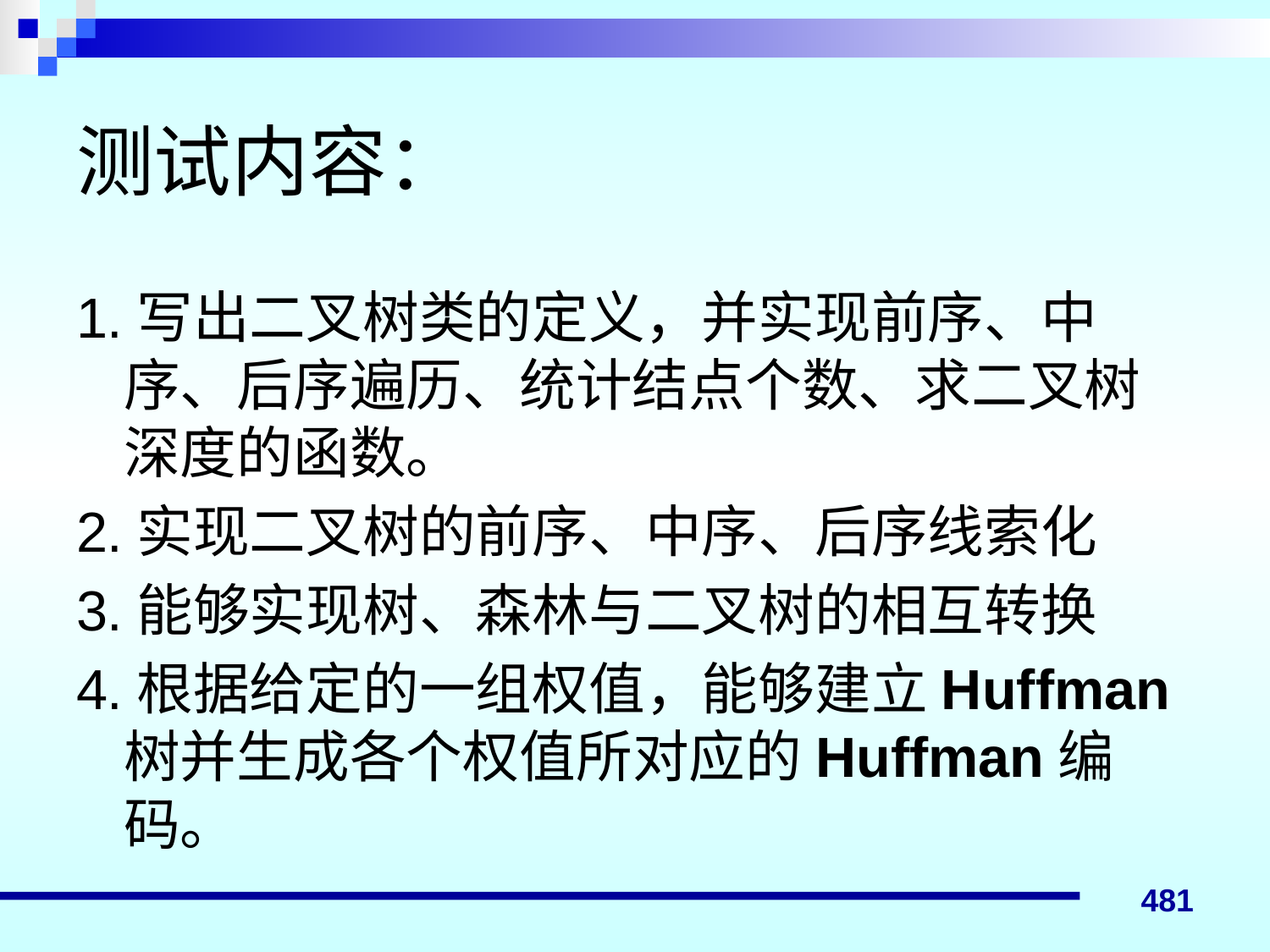

# 测试内容：
1.写出二叉树类的定义，并实现前序、中序、后序遍历、统计结点个数、求二叉树深度的函数。
2.实现二叉树的前序、中序、后序线索化
3.能够实现树、森林与二叉树的相互转换
4.根据给定的一组权值，能够建立Huffman树并生成各个权值所对应的Huffman编码。
481